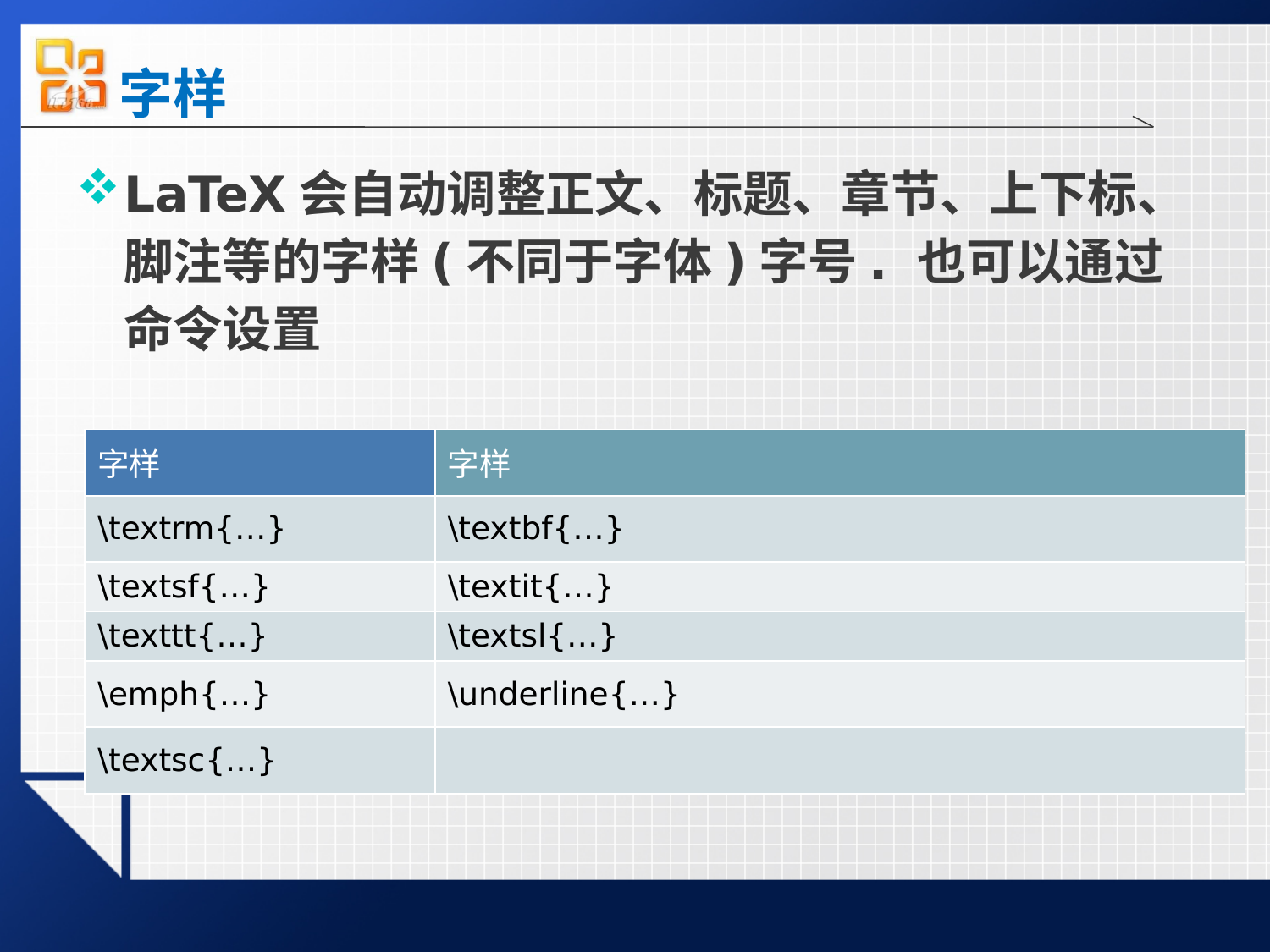

# 字样
LaTeX会自动调整正文、标题、章节、上下标、脚注等的字样(不同于字体)字号. 也可以通过命令设置
| 字样 | 字样 |
| --- | --- |
| \textrm{…} | \textbf{…} |
| \textsf{…} | \textit{…} |
| \texttt{…} | \textsl{…} |
| \emph{…} | \underline{…} |
| \textsc{…} |  |